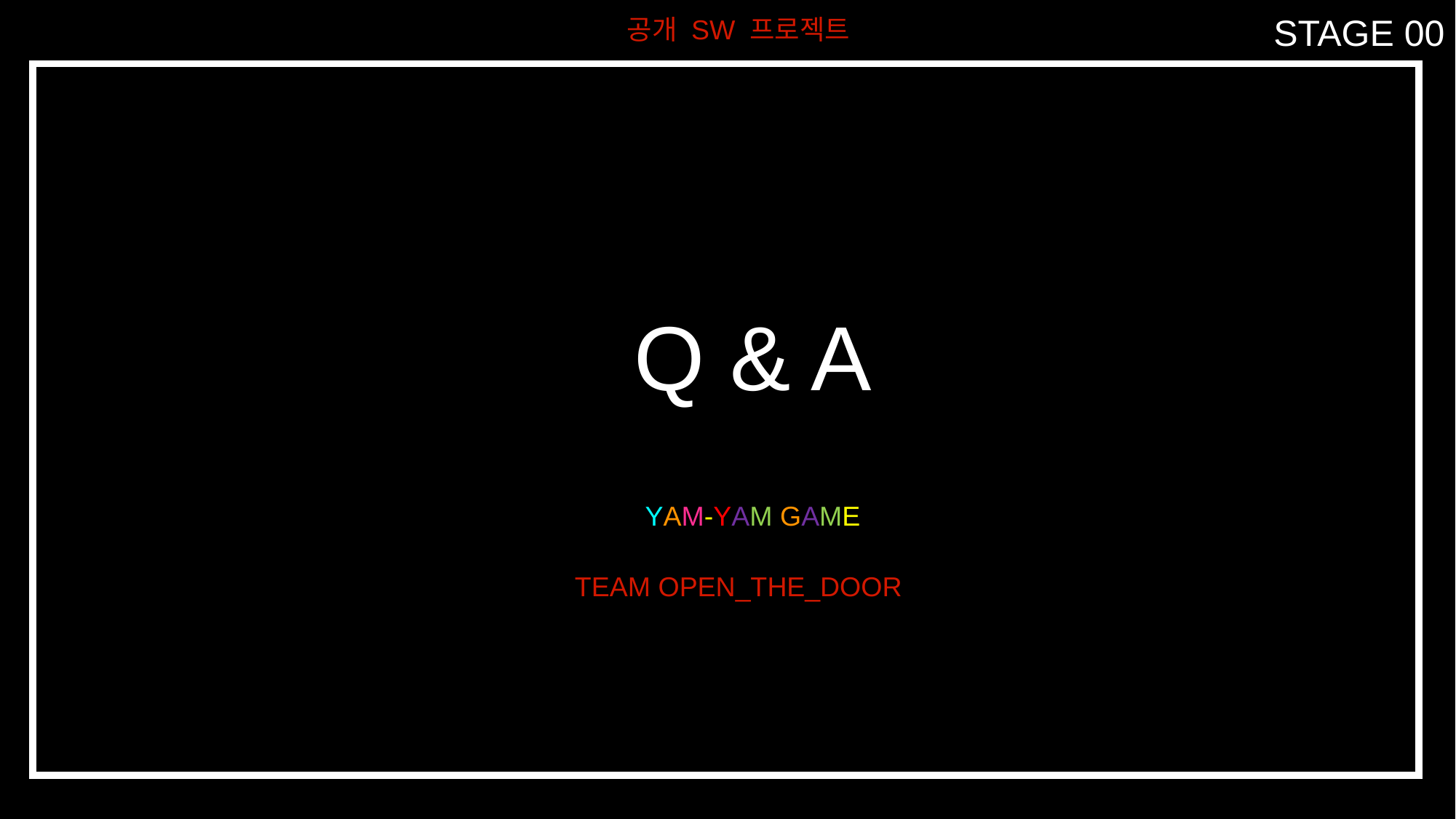

STAGE 00
공개 SW 프로젝트

Q & A
YAM-YAM GAME

TEAM OPEN_THE_DOOR